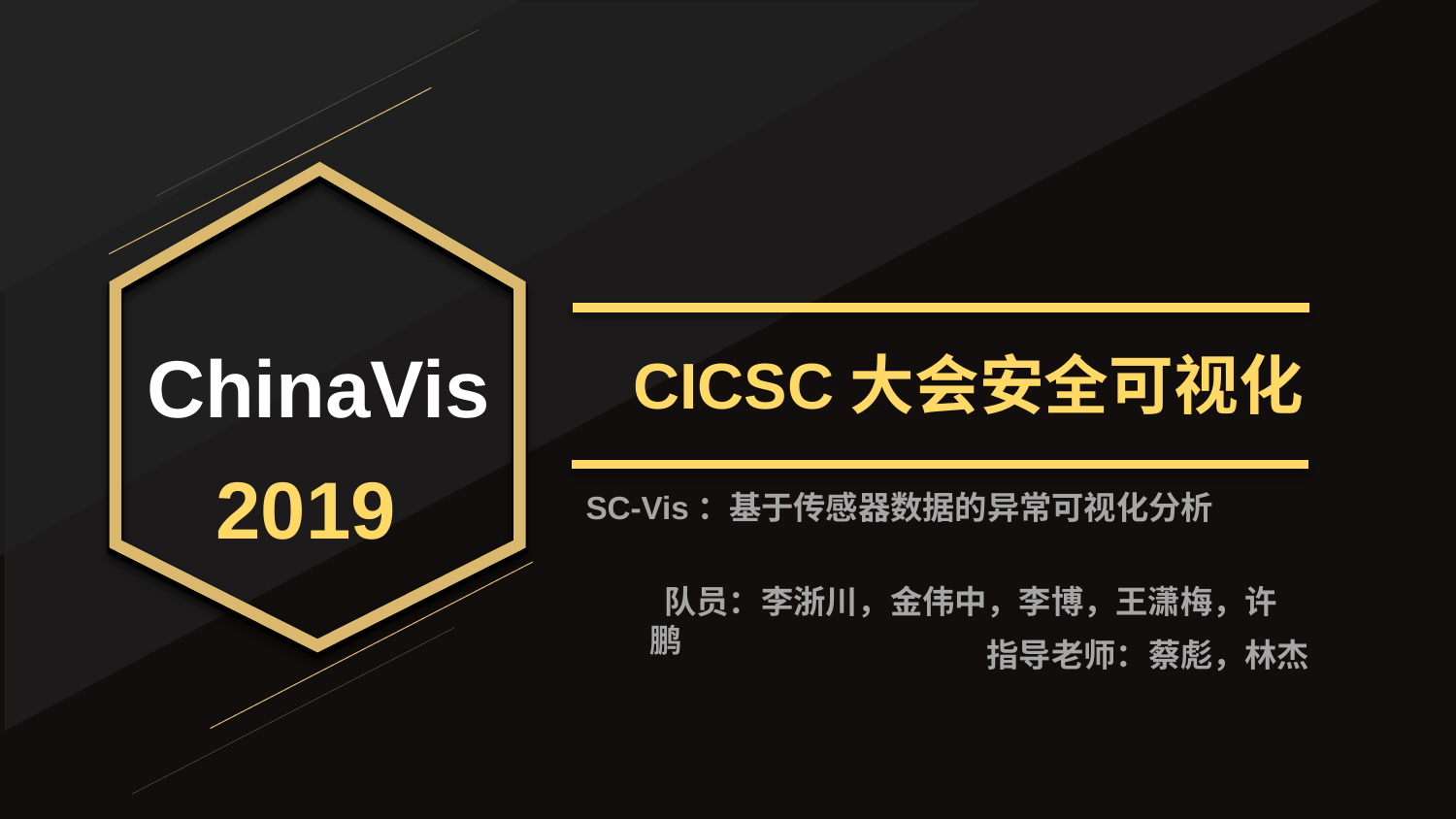

ChinaVis
CICSC大会安全可视化
2019
SC-Vis：基于传感器数据的异常可视化分析
 队员：李浙川，金伟中，李博，王潇梅，许鹏
 指导老师：蔡彪，林杰